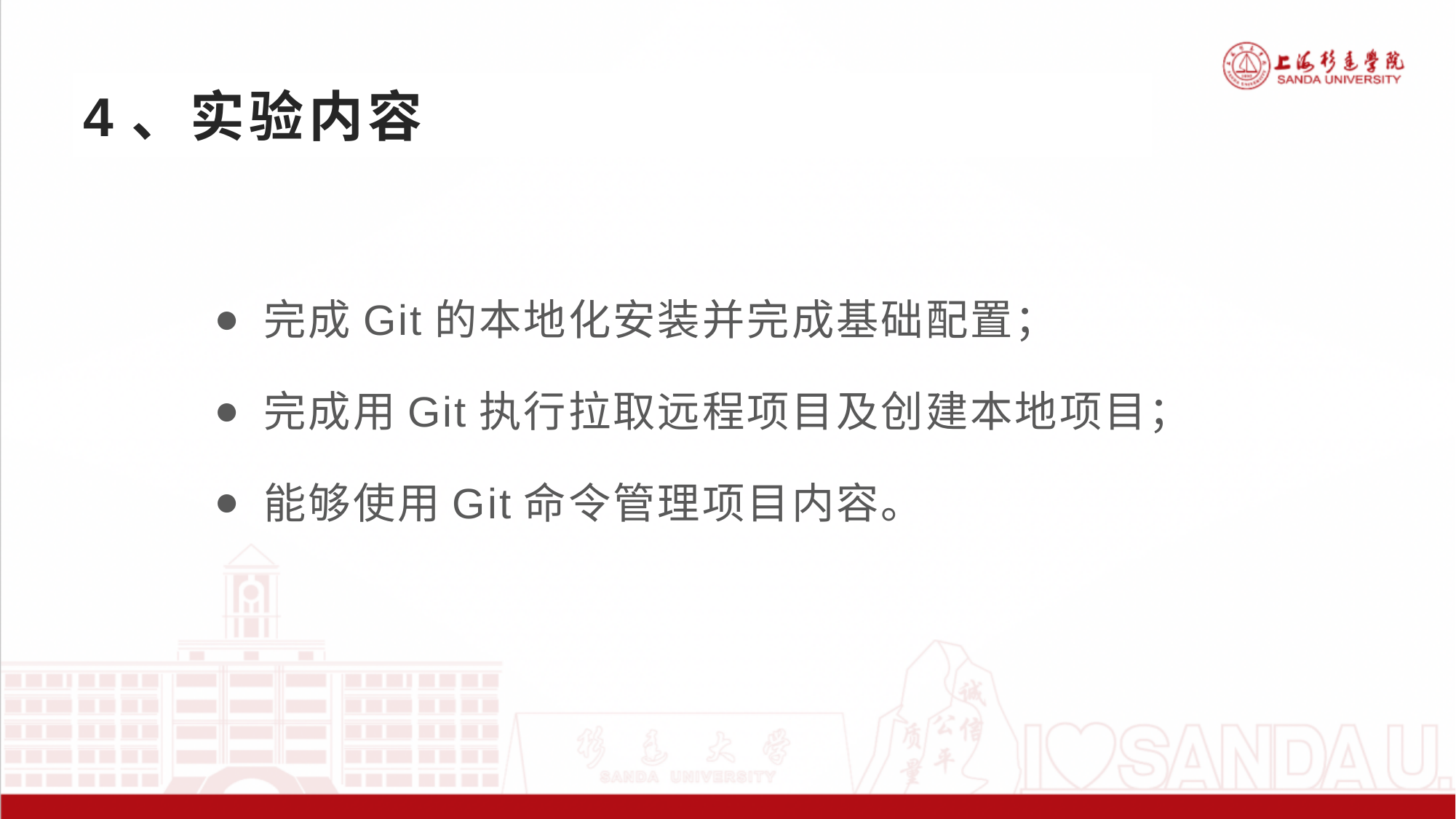

# 4、实验内容
 完成Git的本地化安装并完成基础配置；
 完成用Git执行拉取远程项目及创建本地项目；
 能够使用Git命令管理项目内容。